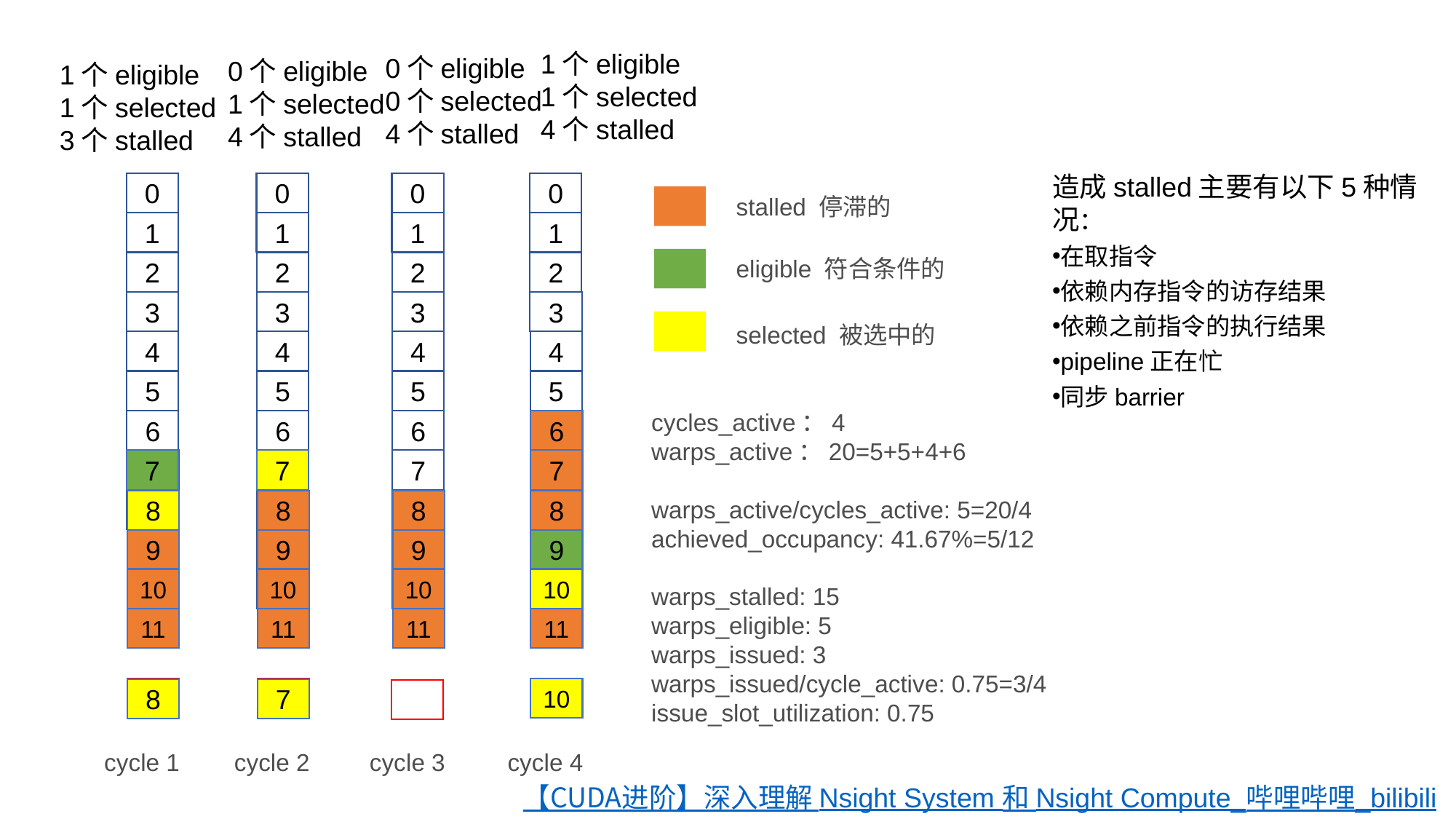

1个eligible
1个selected
4个stalled
0个eligible
0个selected
4个stalled
0个eligible
1个selected
4个stalled
1个eligible
1个selected
3个stalled
造成stalled主要有以下5种情况：
在取指令
依赖内存指令的访存结果
依赖之前指令的执行结果
pipeline正在忙
同步barrier
0
0
0
0

stalled 停滞的
1
1
1
1
eligible 符合条件的

2
2
2
2
3
3
3
3

selected 被选中的
4
4
4
4
5
5
5
5
cycles_active：4
warps_active：20=5+5+4+6

warps_active/cycles_active: 5=20/4
achieved_occupancy: 41.67%=5/12

warps_stalled: 15
warps_eligible: 5
warps_issued: 3
warps_issued/cycle_active: 0.75=3/4
issue_slot_utilization: 0.75
6
6
6
6
6
7

7

7
7
7

8
8
8
8

9

9

9

9

10

10

10

10

11

11

11

11

10
8
7

cycle 1
cycle 2
cycle 3
cycle 4
【CUDA进阶】深入理解 Nsight System 和 Nsight Compute_哔哩哔哩_bilibili